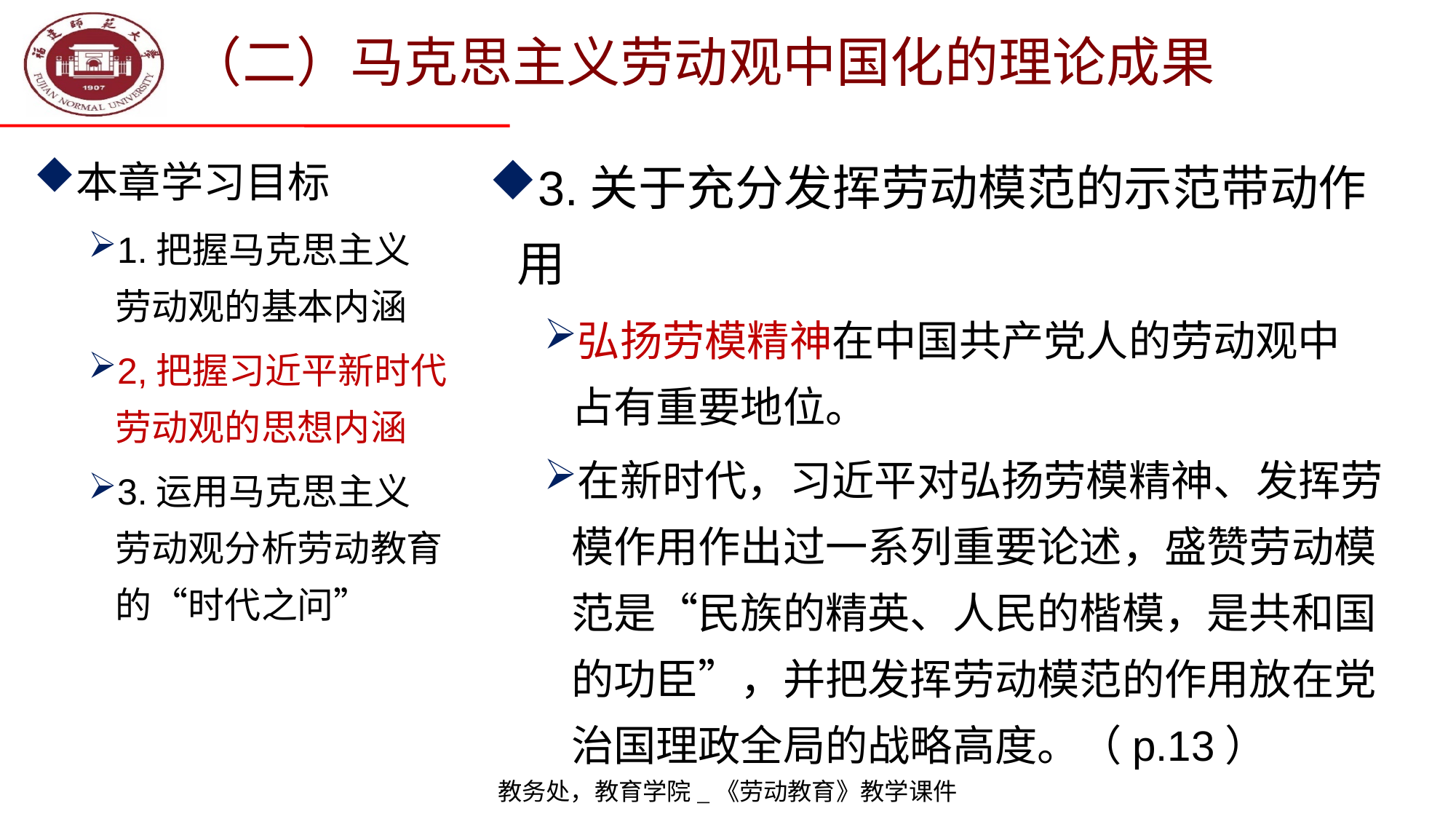

# （二）马克思主义劳动观中国化的理论成果
本章学习目标
1.把握马克思主义
劳动观的基本内涵
2,把握习近平新时代劳动观的思想内涵
3.运用马克思主义
劳动观分析劳动教育的“时代之问”
3.关于充分发挥劳动模范的示范带动作用
弘扬劳模精神在中国共产党人的劳动观中
占有重要地位。
在新时代，习近平对弘扬劳模精神、发挥劳模作用作出过一系列重要论述，盛赞劳动模范是“民族的精英、人民的楷模，是共和国的功臣”，并把发挥劳动模范的作用放在党治国理政全局的战略高度。（p.13）